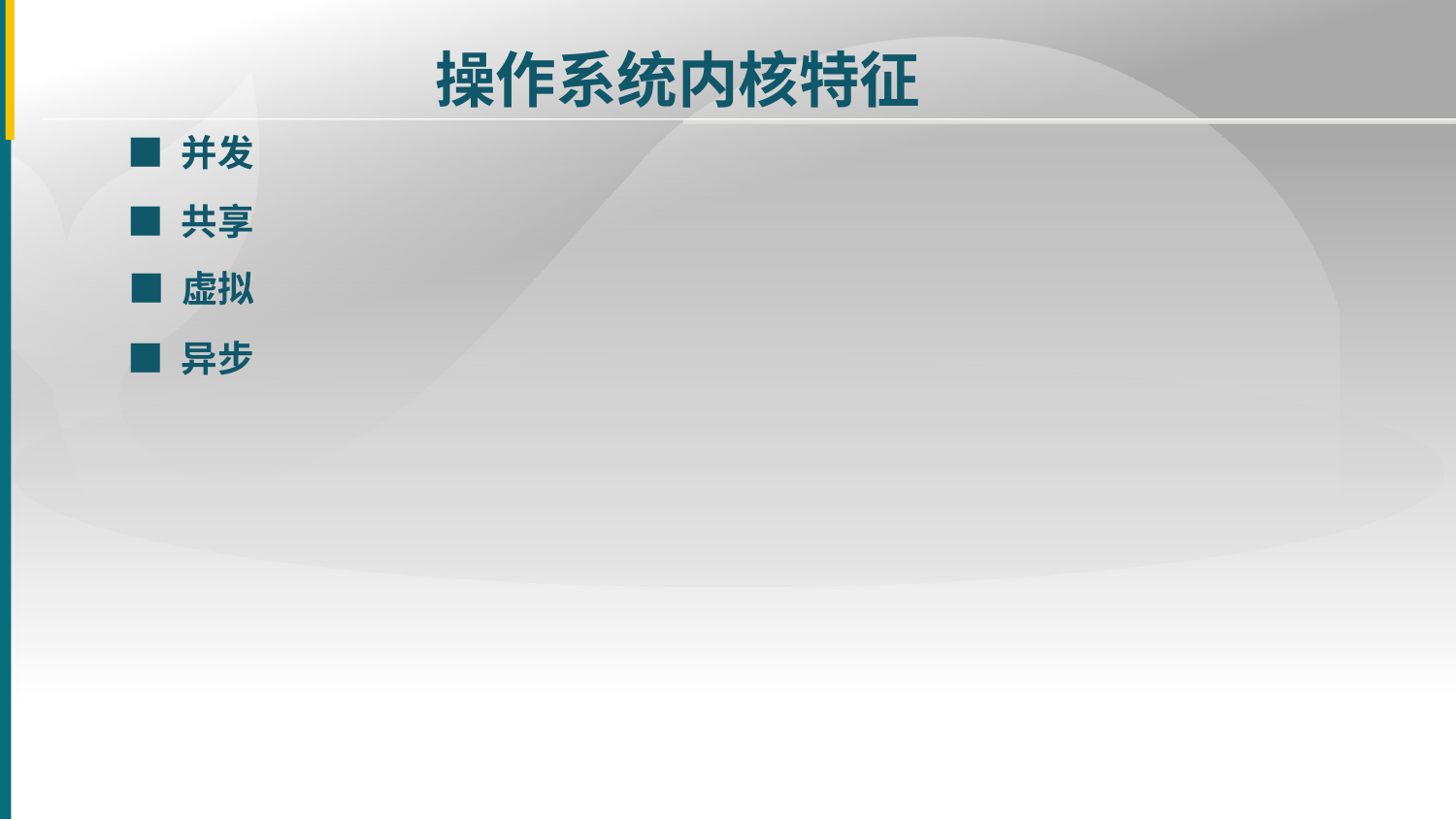

操作系统内核特征
■ 并发
■ 共享
■ 虚拟
■ 异步